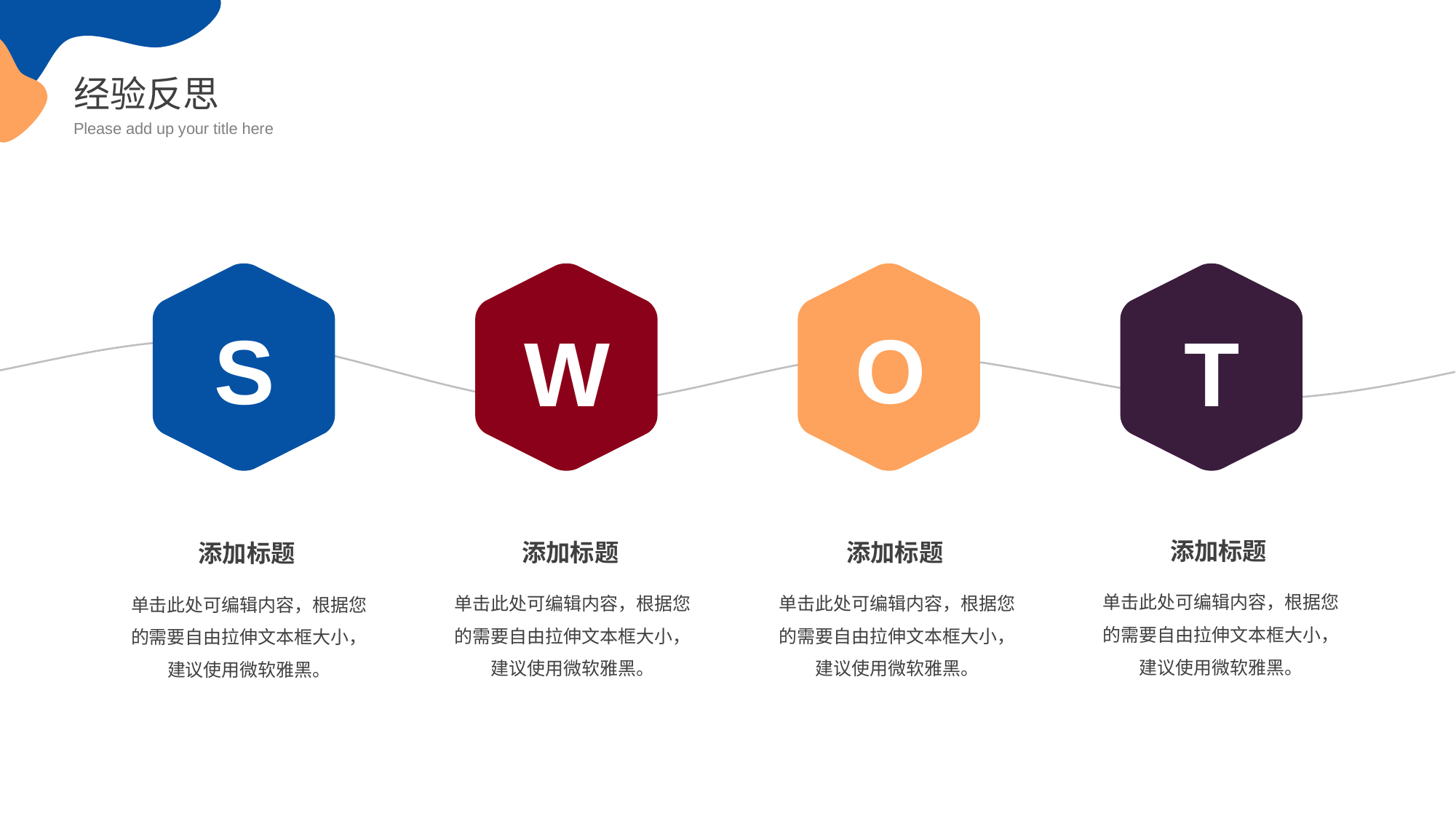

经验反思
Please add up your title here

O
S
W
T

添加标题
添加标题
添加标题
添加标题
单击此处可编辑内容，根据您的需要自由拉伸文本框大小，建议使用微软雅黑。
单击此处可编辑内容，根据您的需要自由拉伸文本框大小，建议使用微软雅黑。
单击此处可编辑内容，根据您的需要自由拉伸文本框大小，建议使用微软雅黑。
单击此处可编辑内容，根据您的需要自由拉伸文本框大小，建议使用微软雅黑。